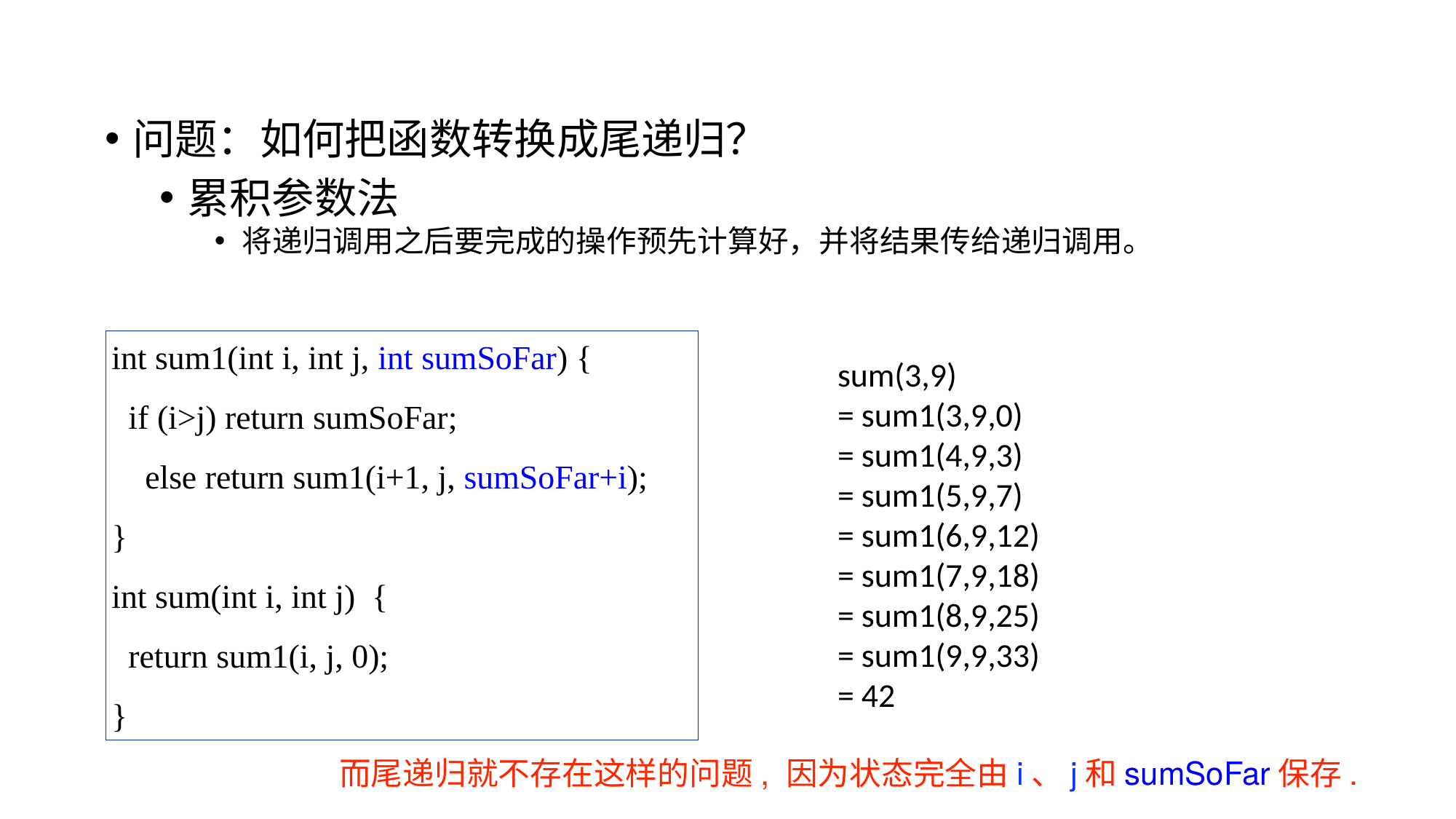

问题：如何把函数转换成尾递归？
累积参数法
将递归调用之后要完成的操作预先计算好，并将结果传给递归调用。
int sum1(int i, int j, int sumSoFar) {
  if (i>j) return sumSoFar;
    else return sum1(i+1, j, sumSoFar+i);
}
int sum(int i, int j)  {
  return sum1(i, j, 0);
}
sum(3,9)
= sum1(3,9,0)
= sum1(4,9,3)
= sum1(5,9,7)
= sum1(6,9,12)
= sum1(7,9,18)
= sum1(8,9,25)
= sum1(9,9,33)
= 42
而尾递归就不存在这样的问题, 因为状态完全由i、j和sumSoFar保存.